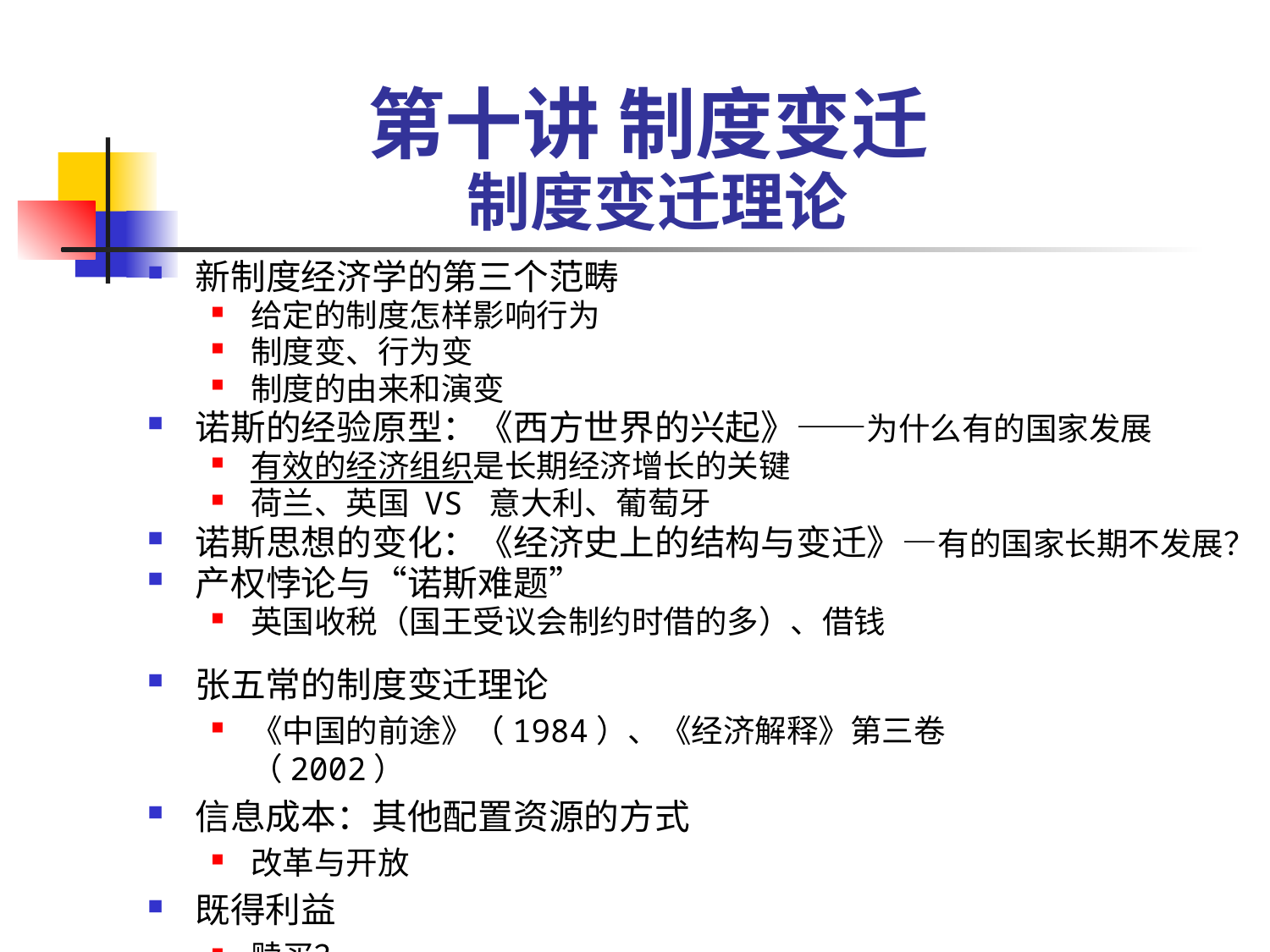

第十讲 制度变迁
# 制度变迁理论
新制度经济学的第三个范畴
给定的制度怎样影响行为
制度变、行为变
制度的由来和演变
诺斯的经验原型：《西方世界的兴起》——为什么有的国家发展
有效的经济组织是长期经济增长的关键
荷兰、英国 VS 意大利、葡萄牙
诺斯思想的变化：《经济史上的结构与变迁》—有的国家长期不发展？
产权悖论与“诺斯难题”
英国收税（国王受议会制约时借的多）、借钱
张五常的制度变迁理论
《中国的前途》（1984）、《经济解释》第三卷 （2002）
信息成本：其他配置资源的方式
改革与开放
既得利益
赎买？